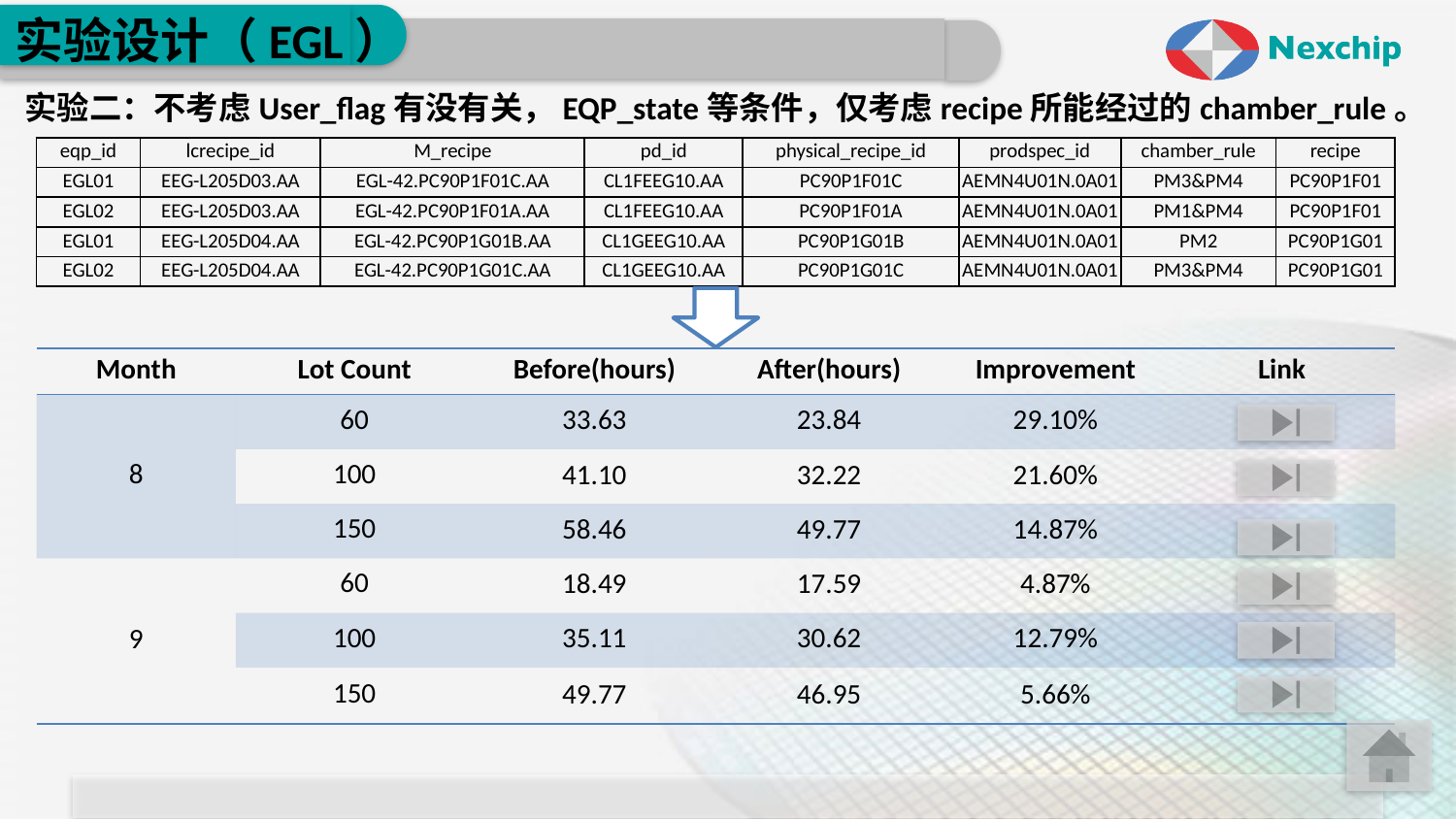

# 实验设计（EGL）
实验二：不考虑User_flag有没有关，EQP_state等条件，仅考虑recipe所能经过的chamber_rule。
| eqp\_id | lcrecipe\_id | M\_recipe | pd\_id | physical\_recipe\_id | prodspec\_id | chamber\_rule | recipe |
| --- | --- | --- | --- | --- | --- | --- | --- |
| EGL01 | EEG-L205D03.AA | EGL-42.PC90P1F01C.AA | CL1FEEG10.AA | PC90P1F01C | AEMN4U01N.0A01 | PM3&PM4 | PC90P1F01 |
| EGL02 | EEG-L205D03.AA | EGL-42.PC90P1F01A.AA | CL1FEEG10.AA | PC90P1F01A | AEMN4U01N.0A01 | PM1&PM4 | PC90P1F01 |
| EGL01 | EEG-L205D04.AA | EGL-42.PC90P1G01B.AA | CL1GEEG10.AA | PC90P1G01B | AEMN4U01N.0A01 | PM2 | PC90P1G01 |
| EGL02 | EEG-L205D04.AA | EGL-42.PC90P1G01C.AA | CL1GEEG10.AA | PC90P1G01C | AEMN4U01N.0A01 | PM3&PM4 | PC90P1G01 |

| Month | Lot Count | Before(hours) | After(hours) | Improvement | Link |
| --- | --- | --- | --- | --- | --- |
| 8 | 60 | 33.63 | 23.84 | 29.10% |  |
|  | 100 | 41.10 | 32.22 | 21.60% |  |
|  | 150 | 58.46 | 49.77 | 14.87% |  |
| 9 | 60 | 18.49 | 17.59 | 4.87% |  |
|  | 100 | 35.11 | 30.62 | 12.79% |  |
|  | 150 | 49.77 | 46.95 | 5.66% |  |